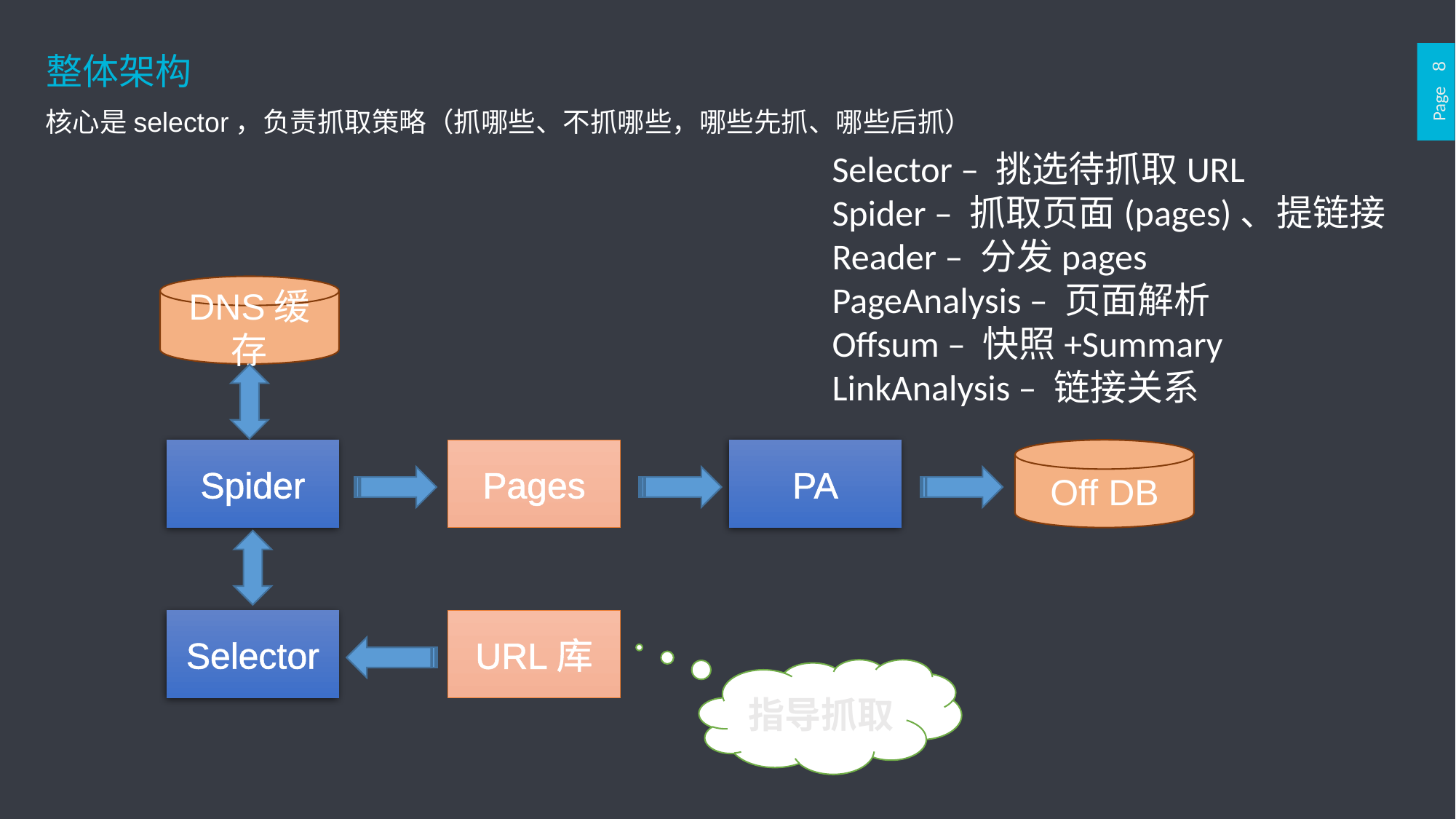

整体架构

Page   8
核心是selector，负责抓取策略（抓哪些、不抓哪些，哪些先抓、哪些后抓）
Selector – 挑选待抓取URL
Spider – 抓取页面(pages)、提链接
Reader – 分发pages
PageAnalysis – 页面解析
Offsum – 快照+Summary
LinkAnalysis – 链接关系
DNS缓存

Spider
Pages
PA
Off DB

Selector
URL库

指导抓取